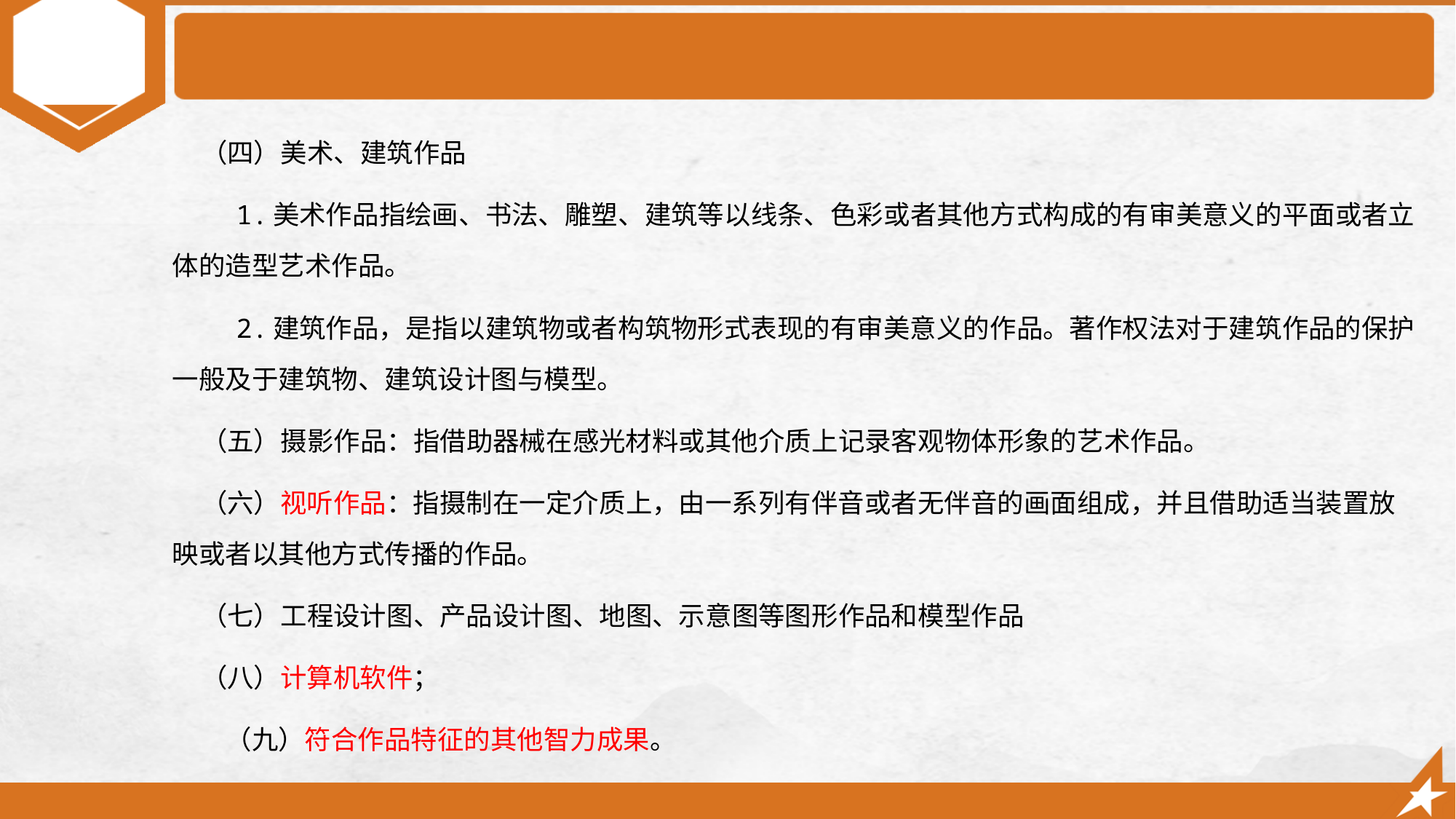

（四）美术、建筑作品
    1.美术作品指绘画、书法、雕塑、建筑等以线条、色彩或者其他方式构成的有审美意义的平面或者立体的造型艺术作品。
    2.建筑作品，是指以建筑物或者构筑物形式表现的有审美意义的作品。著作权法对于建筑作品的保护一般及于建筑物、建筑设计图与模型。
    （五）摄影作品：指借助器械在感光材料或其他介质上记录客观物体形象的艺术作品。
    （六）视听作品：指摄制在一定介质上，由一系列有伴音或者无伴音的画面组成，并且借助适当装置放映或者以其他方式传播的作品。
    （七）工程设计图、产品设计图、地图、示意图等图形作品和模型作品
    （八）计算机软件；
　　（九）符合作品特征的其他智力成果。